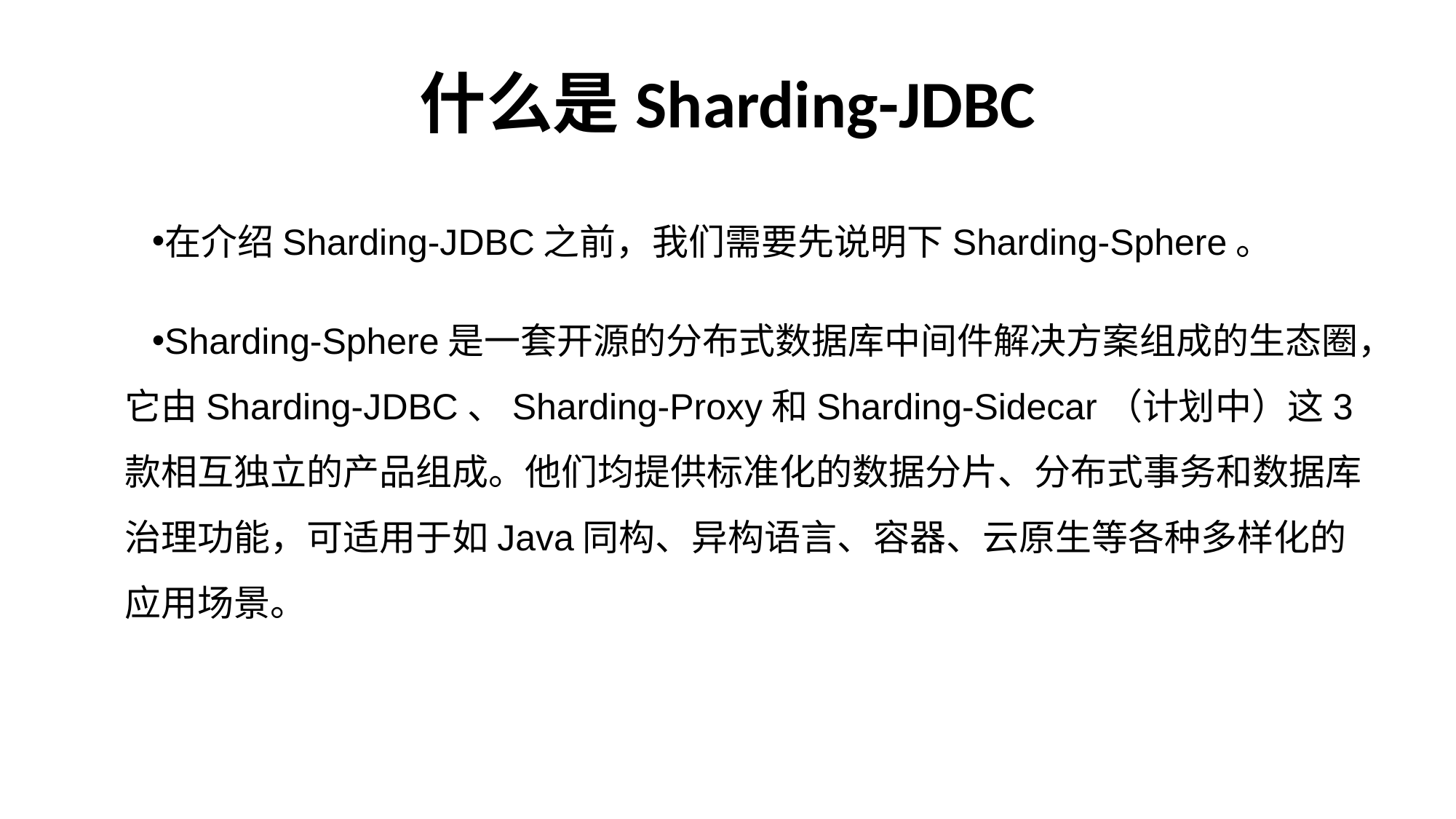

# 什么是Sharding-JDBC
在介绍Sharding-JDBC之前，我们需要先说明下Sharding-Sphere。
Sharding-Sphere是一套开源的分布式数据库中间件解决方案组成的生态圈，它由Sharding-JDBC、Sharding-Proxy和Sharding-Sidecar（计划中）这3款相互独立的产品组成。他们均提供标准化的数据分片、分布式事务和数据库治理功能，可适用于如Java同构、异构语言、容器、云原生等各种多样化的应用场景。